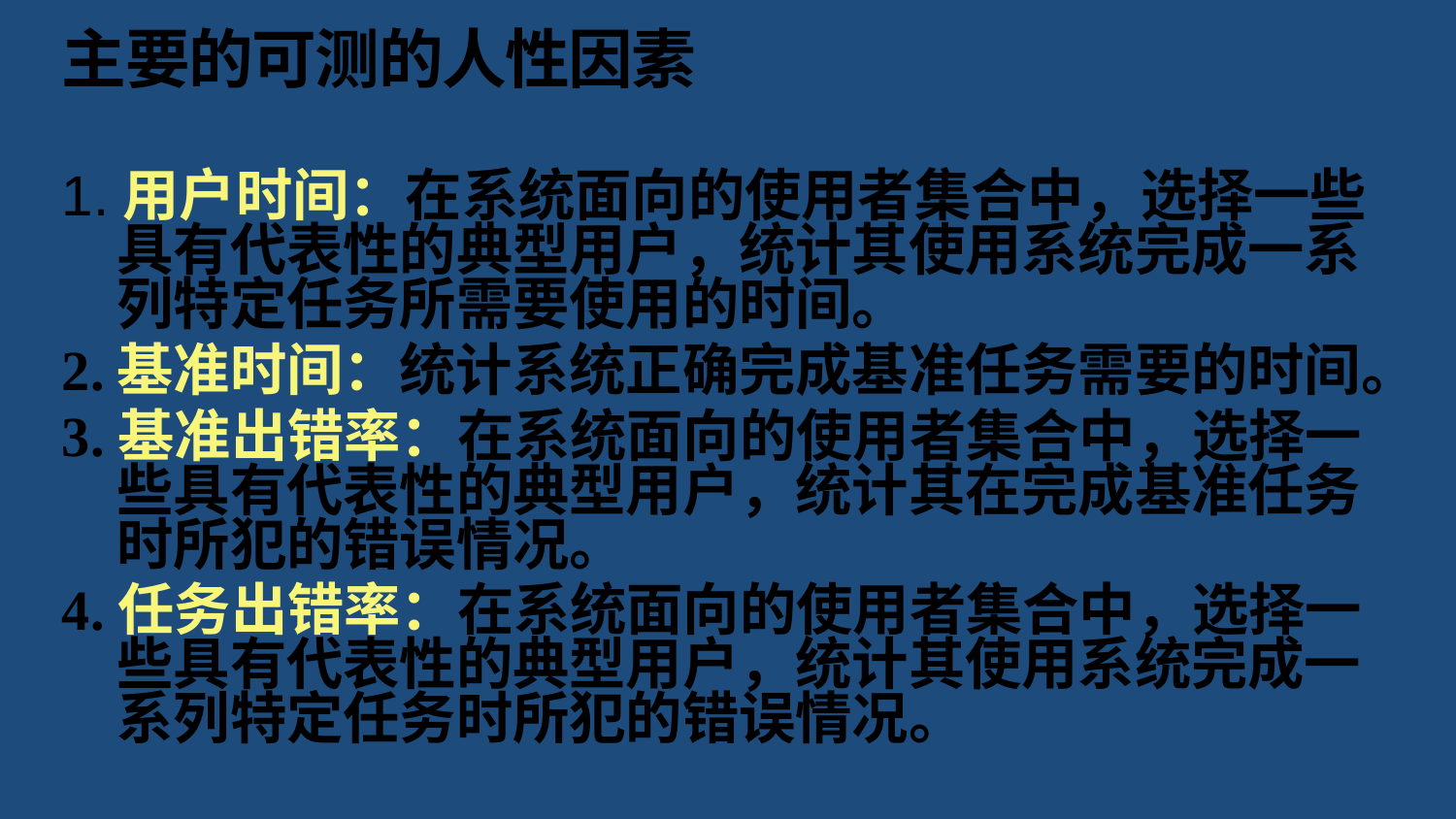

# 主要的可测的人性因素
1.用户时间：在系统面向的使用者集合中，选择一些具有代表性的典型用户，统计其使用系统完成一系列特定任务所需要使用的时间。
2.	基准时间：统计系统正确完成基准任务需要的时间。
3.基准出错率：在系统面向的使用者集合中，选择一些具有代表性的典型用户，统计其在完成基准任务时所犯的错误情况。
4.任务出错率：在系统面向的使用者集合中，选择一些具有代表性的典型用户，统计其使用系统完成一系列特定任务时所犯的错误情况。